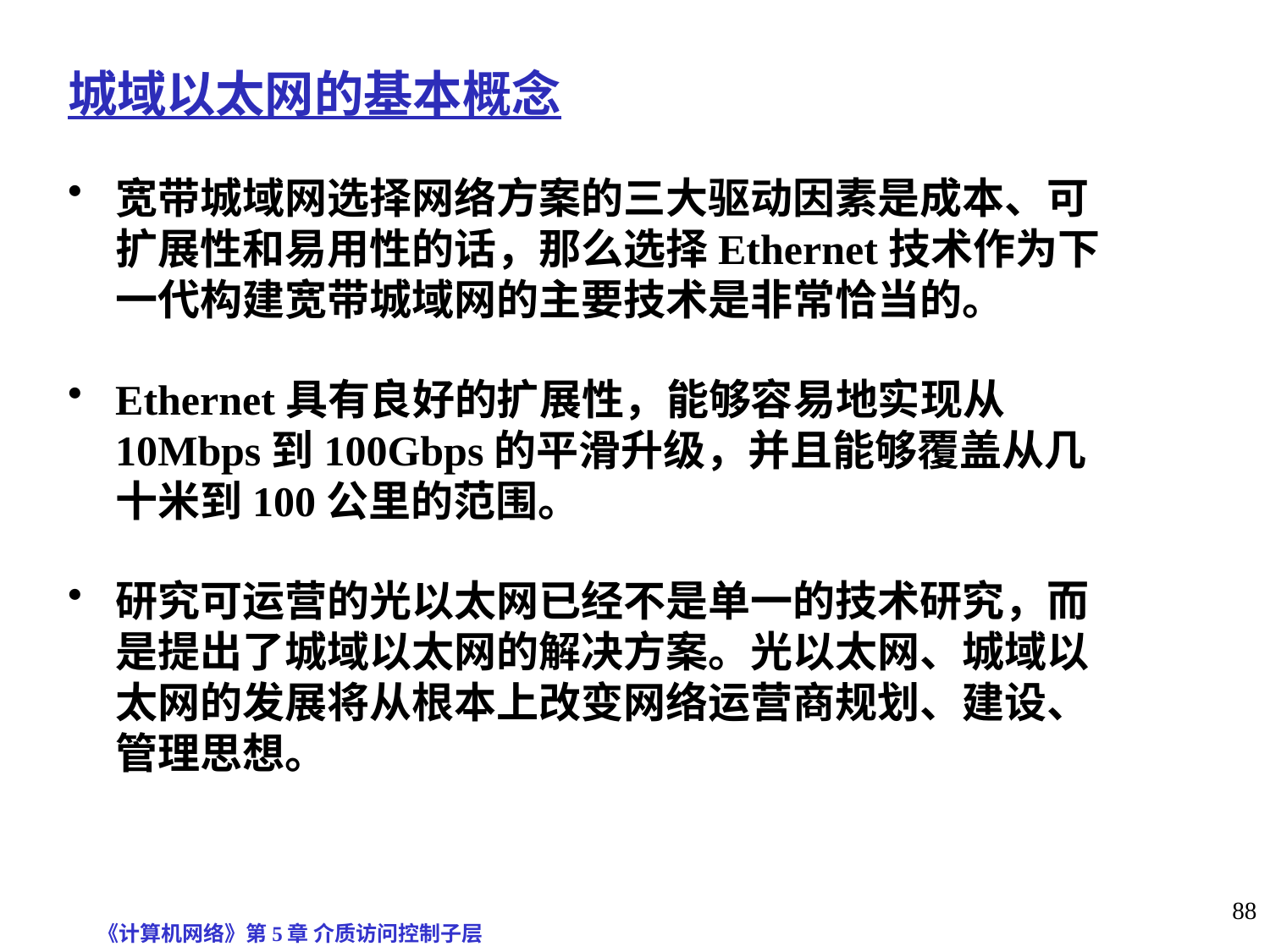

城域以太网的基本概念

宽带城域网选择网络方案的三大驱动因素是成本、可扩展性和易用性的话，那么选择Ethernet技术作为下一代构建宽带城域网的主要技术是非常恰当的。

Ethernet具有良好的扩展性，能够容易地实现从10Mbps到100Gbps的平滑升级，并且能够覆盖从几十米到100公里的范围。

研究可运营的光以太网已经不是单一的技术研究，而是提出了城域以太网的解决方案。光以太网、城域以太网的发展将从根本上改变网络运营商规划、建设、管理思想。

《计算机网络》第5章 介质访问控制子层
88